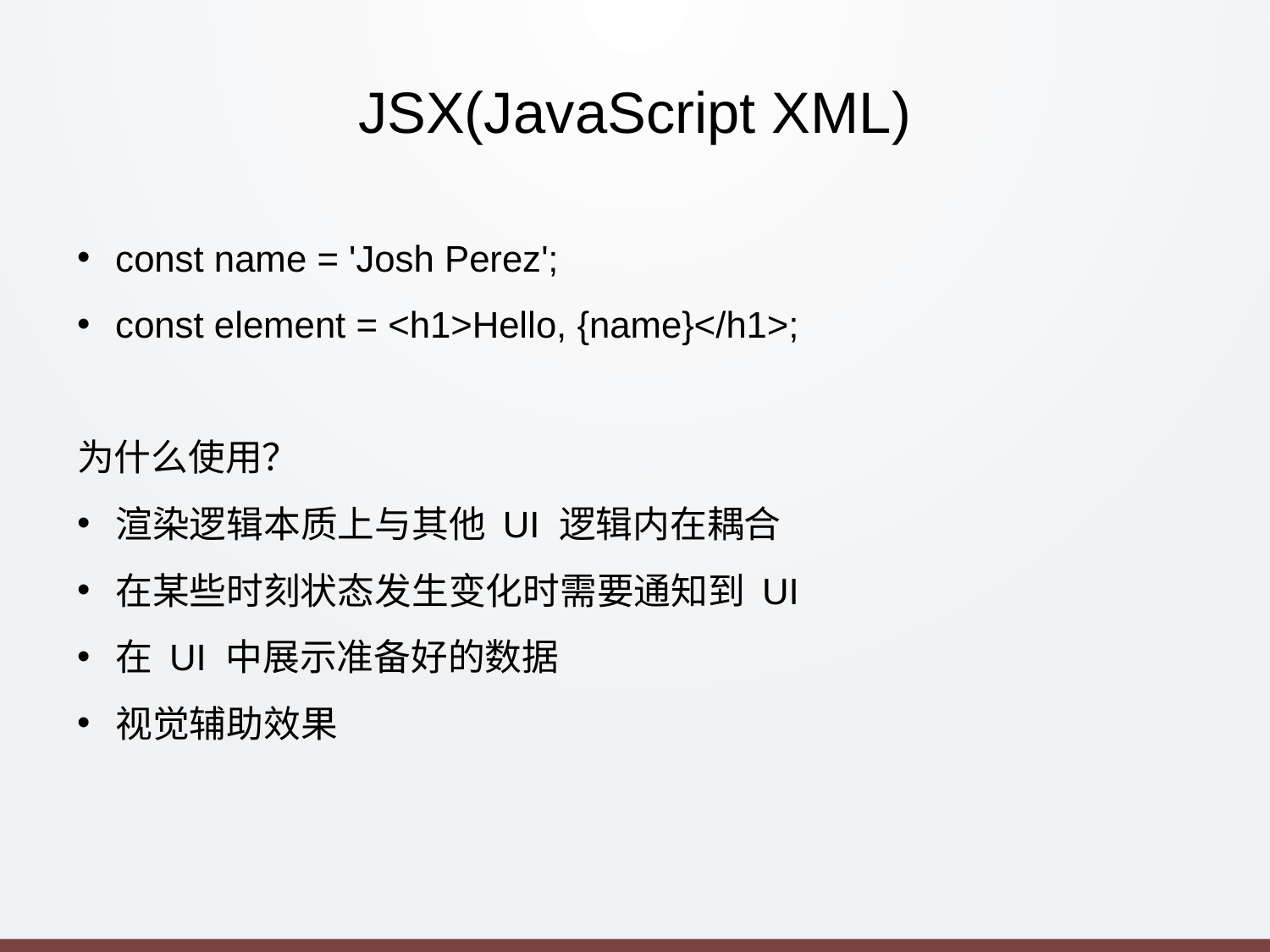

# JSX(JavaScript XML)
const name = 'Josh Perez';
const element = <h1>Hello, {name}</h1>;

为什么使用？
渲染逻辑本质上与其他 UI 逻辑内在耦合
在某些时刻状态发生变化时需要通知到 UI
在 UI 中展示准备好的数据
视觉辅助效果